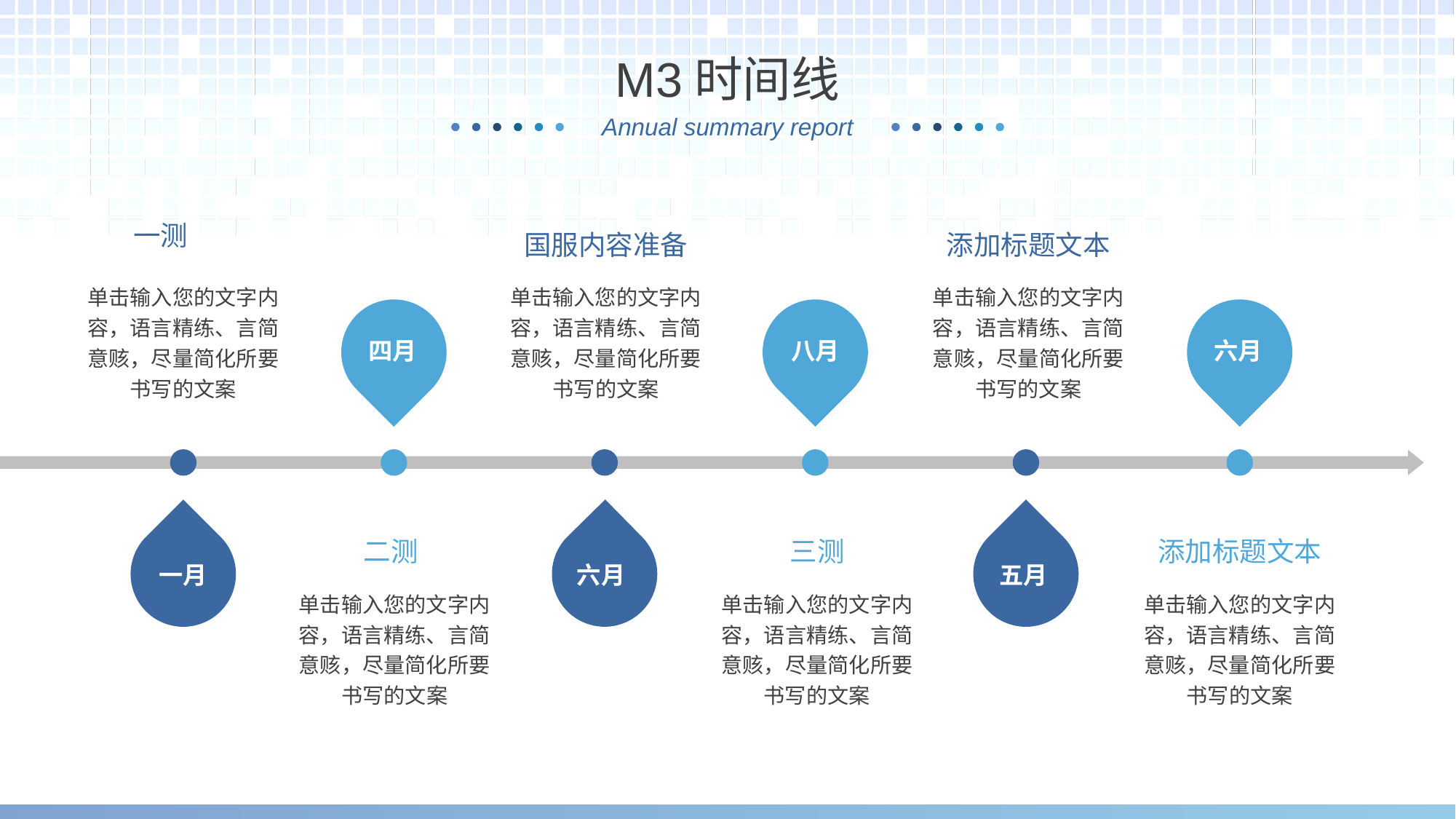

M3时间线
一测
国服内容准备
添加标题文本
单击输入您的文字内容，语言精练、言简意赅，尽量简化所要书写的文案
单击输入您的文字内容，语言精练、言简意赅，尽量简化所要书写的文案
单击输入您的文字内容，语言精练、言简意赅，尽量简化所要书写的文案

四月
八月
六月

二测
三测
添加标题文本
一月
五月
六月
单击输入您的文字内容，语言精练、言简意赅，尽量简化所要书写的文案
单击输入您的文字内容，语言精练、言简意赅，尽量简化所要书写的文案
单击输入您的文字内容，语言精练、言简意赅，尽量简化所要书写的文案